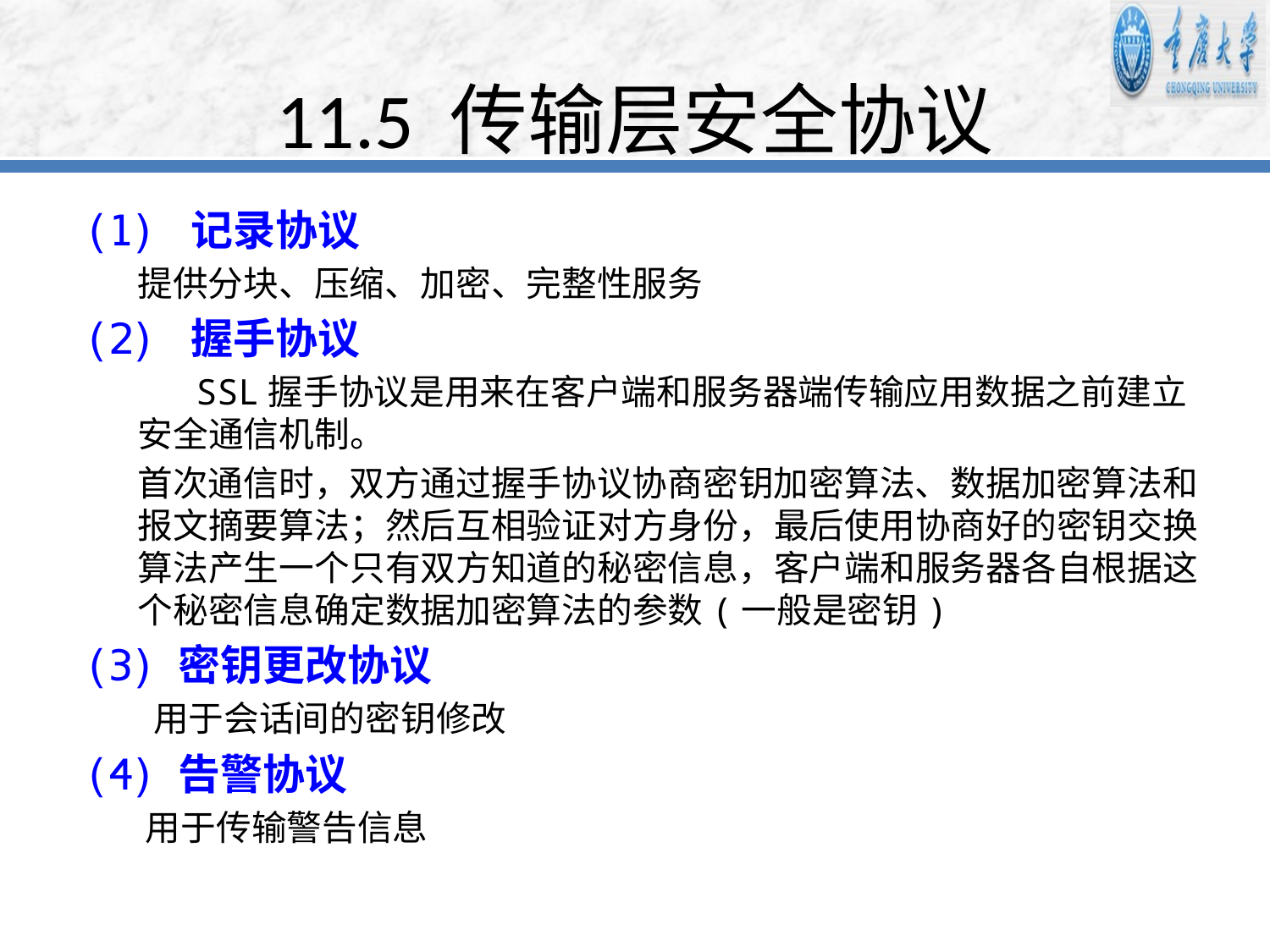

# 11.5 传输层安全协议
(1)  记录协议
     提供分块、压缩、加密、完整性服务
(2)  握手协议
     SSL握手协议是用来在客户端和服务器端传输应用数据之前建立安全通信机制。
     首次通信时，双方通过握手协议协商密钥加密算法、数据加密算法和报文摘要算法；然后互相验证对方身份，最后使用协商好的密钥交换算法产生一个只有双方知道的秘密信息，客户端和服务器各自根据这个秘密信息确定数据加密算法的参数(一般是密钥)
(3) 密钥更改协议
       用于会话间的密钥修改
(4) 告警协议
      用于传输警告信息